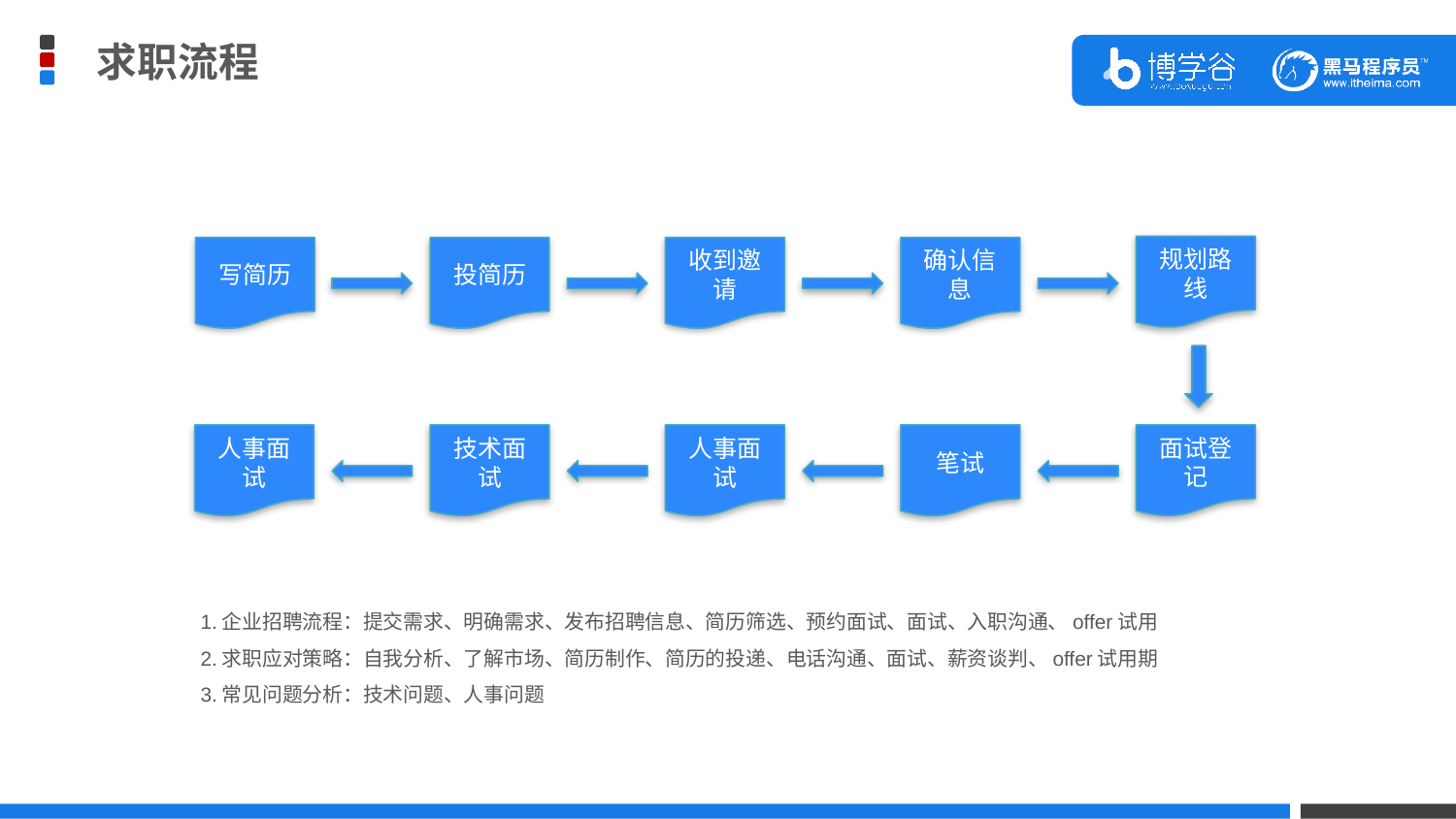

求职流程
规划路线
写简历
投简历
收到邀请
确认信息

面试登记
人事面试
技术面试
人事面试
笔试

1.企业招聘流程：提交需求、明确需求、发布招聘信息、简历筛选、预约面试、面试、入职沟通、offer试用
2.求职应对策略：自我分析、了解市场、简历制作、简历的投递、电话沟通、面试、薪资谈判、offer试用期
3.常见问题分析：技术问题、人事问题